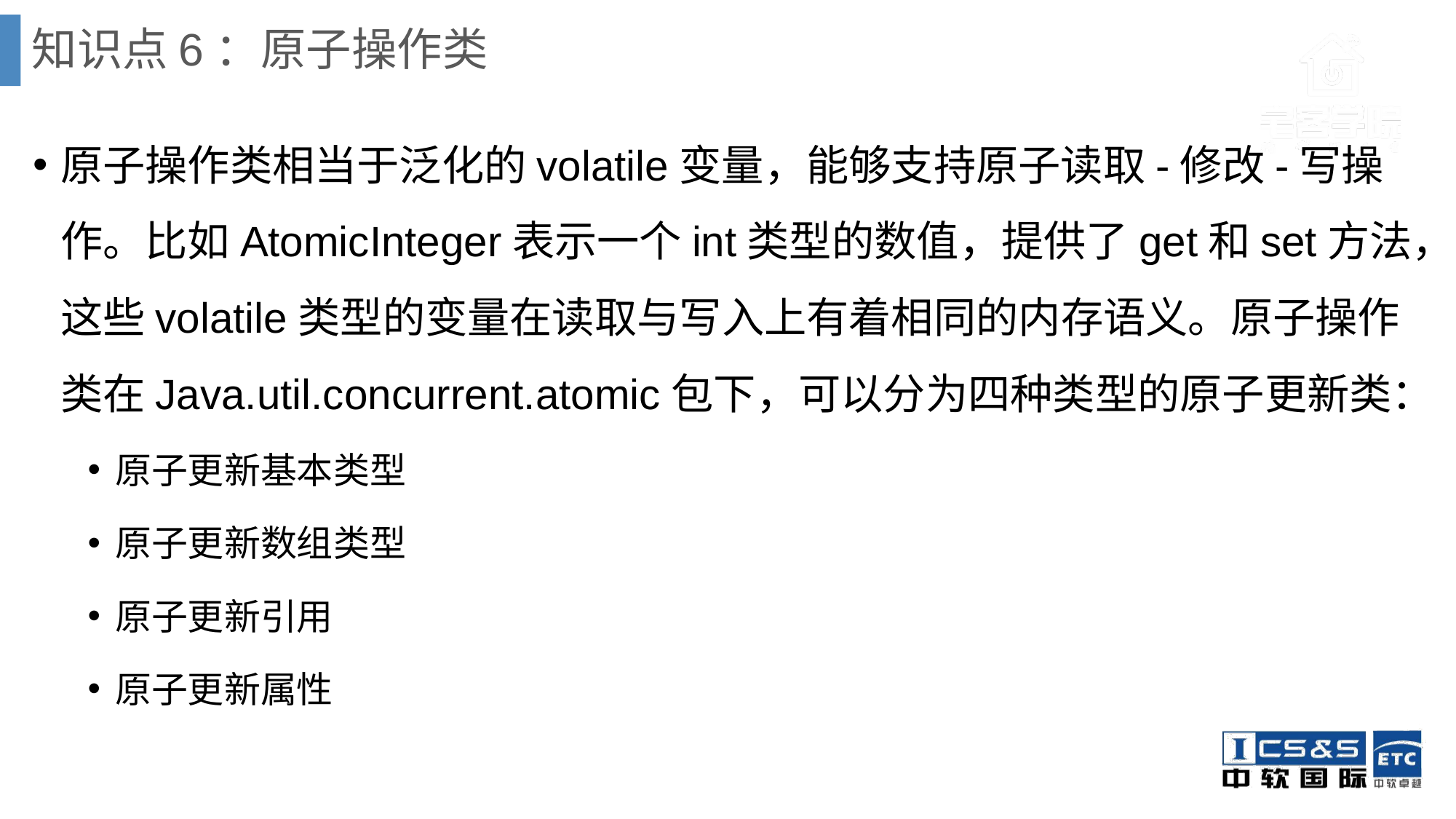

# 知识点6：原子操作类
原子操作类相当于泛化的volatile变量，能够支持原子读取-修改-写操作。比如AtomicInteger表示一个int类型的数值，提供了get和set方法，这些volatile类型的变量在读取与写入上有着相同的内存语义。原子操作类在Java.util.concurrent.atomic包下，可以分为四种类型的原子更新类：
原子更新基本类型
原子更新数组类型
原子更新引用
原子更新属性